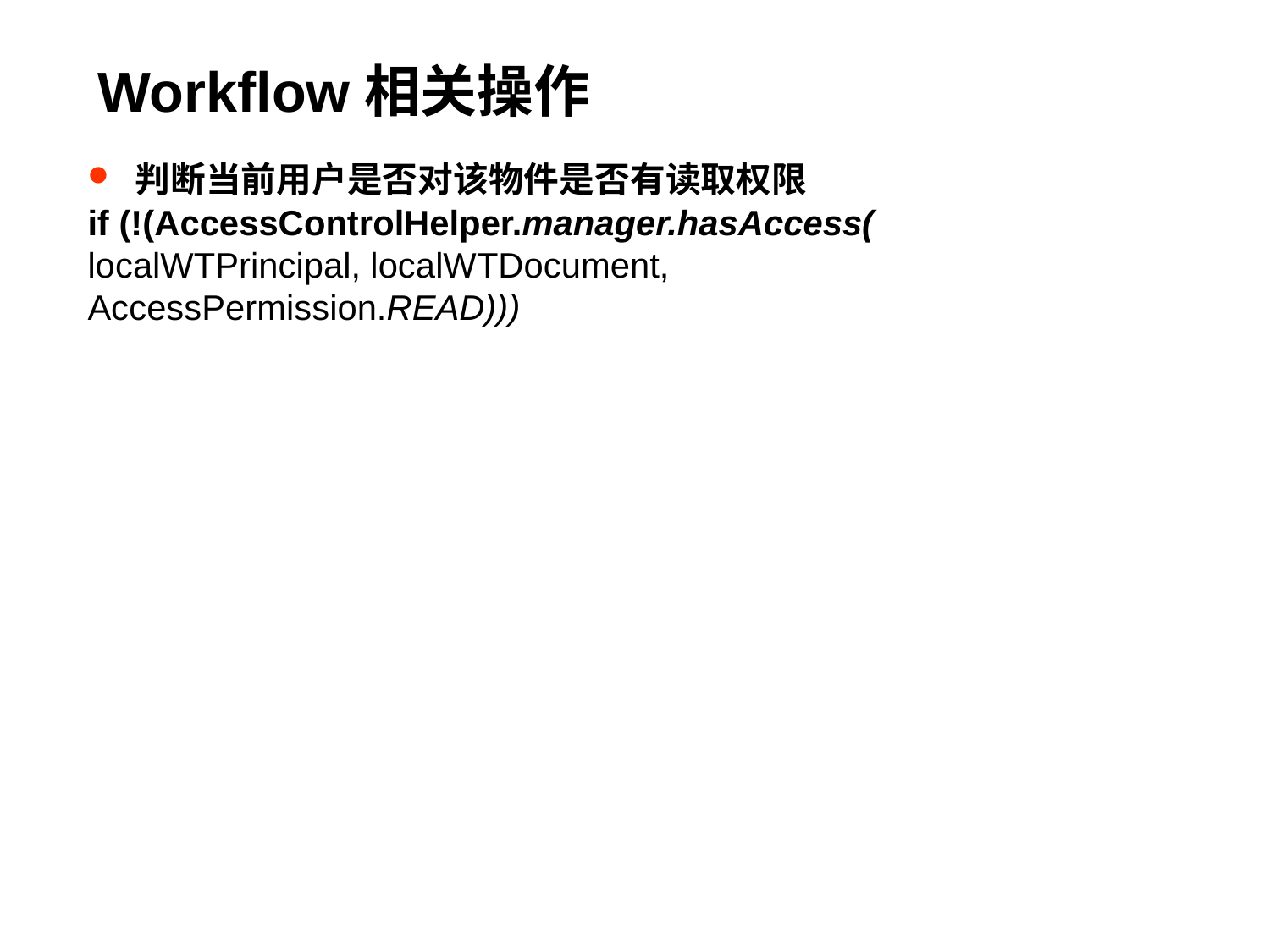

# Workflow相关操作
判断当前用户是否对该物件是否有读取权限
if (!(AccessControlHelper.manager.hasAccess(
localWTPrincipal, localWTDocument,
AccessPermission.READ)))